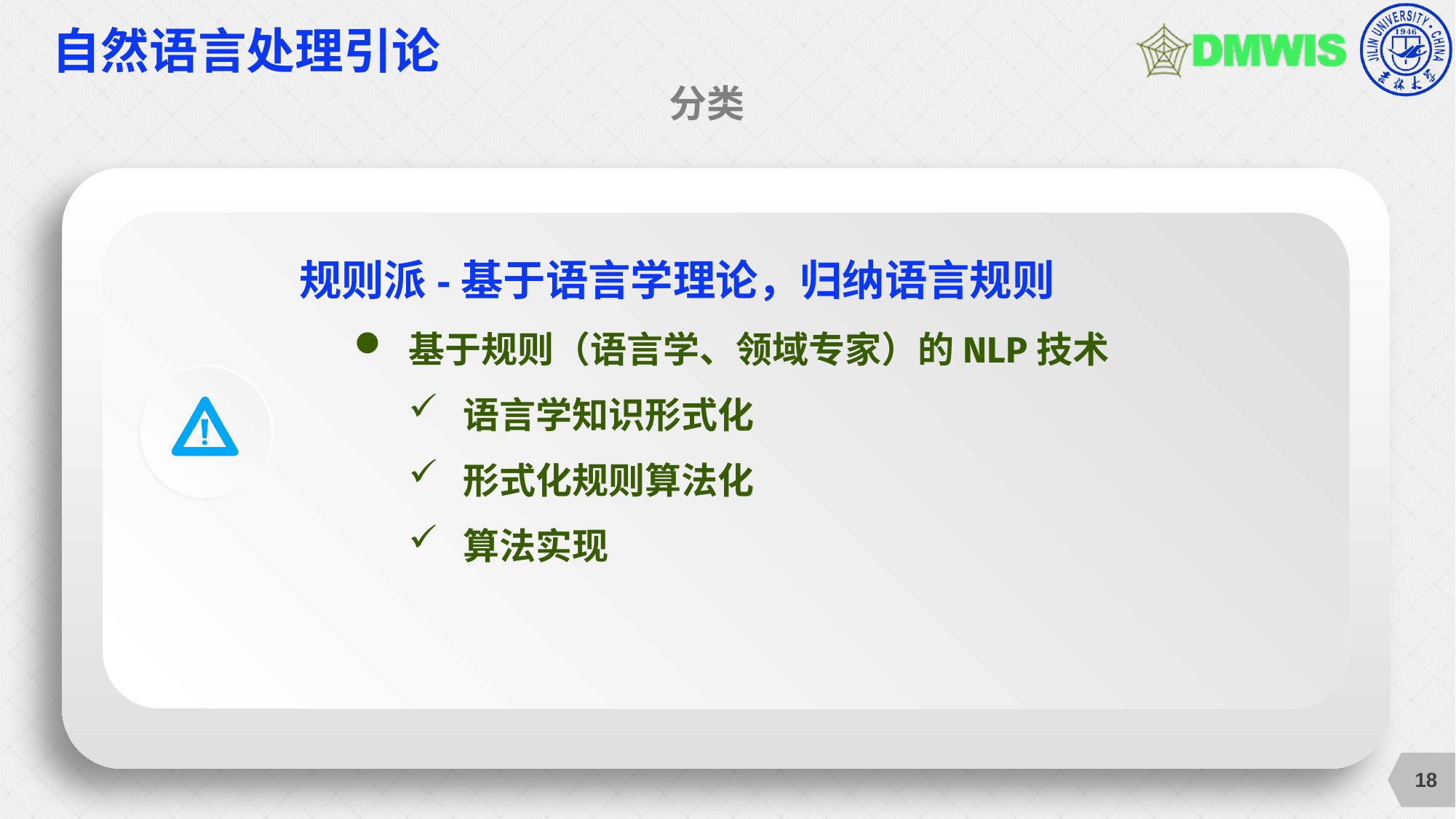

# 自然语言处理引论
分类

规则派-基于语言学理论，归纳语言规则
基于规则（语言学、领域专家）的NLP技术
语言学知识形式化
形式化规则算法化
算法实现

18